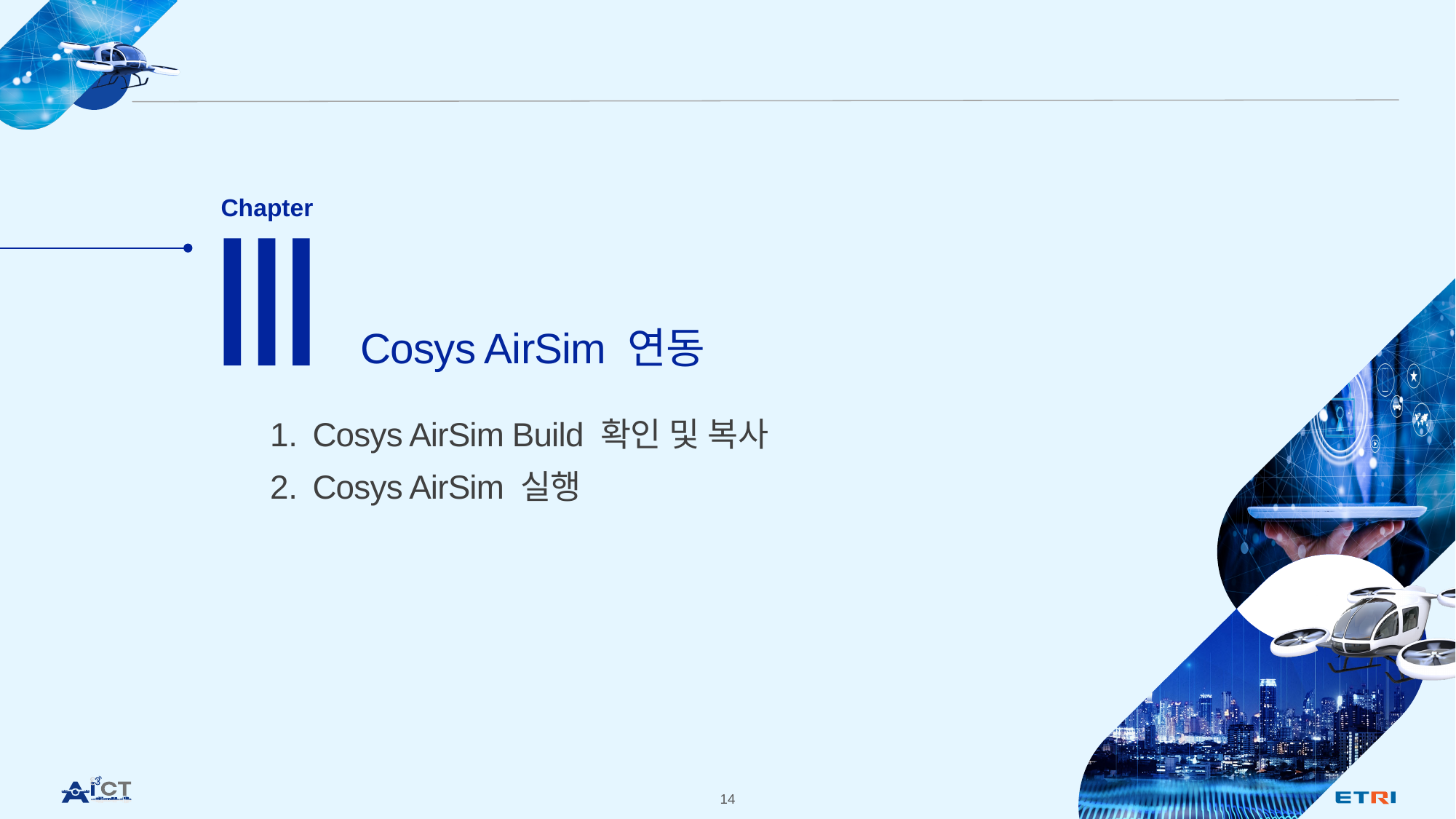

Ⅲ
Chapter
Cosys AirSim 연동
Cosys AirSim Build 확인 및 복사
Cosys AirSim 실행